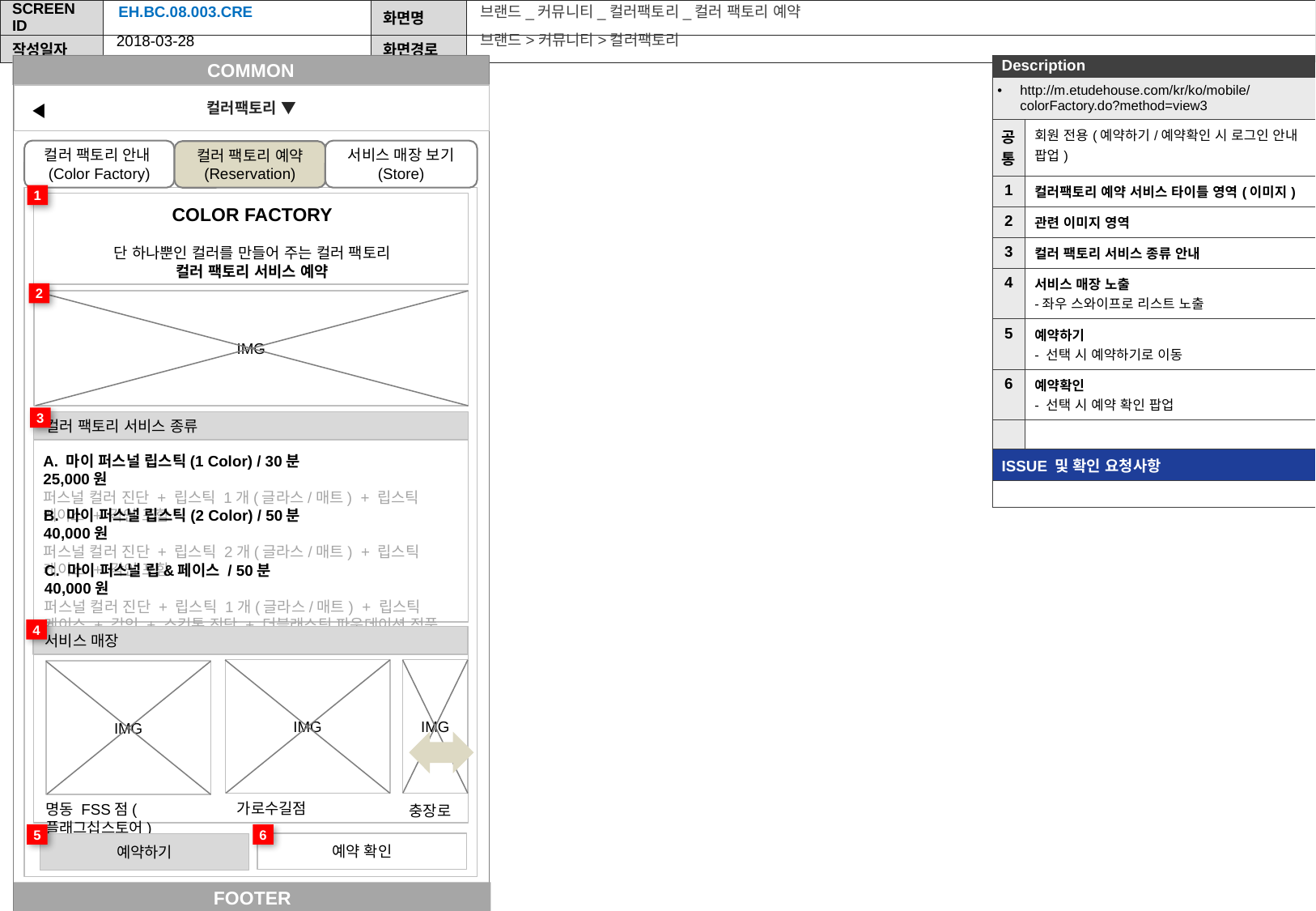

EH.BC.08.003.CRE
브랜드_커뮤니티_컬러팩토리_컬러 팩토리 예약
브랜드>커뮤니티>컬러팩토리
2018-03-28
COMMON
| Description |  |
| --- | --- |
| http://m.etudehouse.com/kr/ko/mobile/colorFactory.do?method=view3 |  |
| 공통 | 회원 전용(예약하기/예약확인 시 로그인 안내 팝업) |
| 1 | 컬러팩토리 예약 서비스 타이틀 영역(이미지) |
| 2 | 관련 이미지 영역 |
| 3 | 컬러 팩토리 서비스 종류 안내 |
| 4 | 서비스 매장 노출 -좌우 스와이프로 리스트 노출 |
| 5 | 예약하기 - 선택 시 예약하기로 이동 |
| 6 | 예약확인 - 선택 시 예약 확인 팝업 |
|  |  |
| ISSUE 및 확인 요청사항 |  |
|  |  |

컬러팩토리 ▼
◀
컬러 팩토리 안내(Color Factory)
서비스 매장 보기
(Store)
컬러 팩토리 예약
(Reservation)
1

COLOR FACTORY

단 하나뿐인 컬러를 만들어 주는 컬러 팩토리
컬러 팩토리 서비스 예약
2
IMG
3
컬러 팩토리 서비스 종류

A. 마이 퍼스널 립스틱(1 Color) / 30분                            25,000원
퍼스널 컬러 진단 + 립스틱 1개(글라스/매트)  + 립스틱 케이스 + 각인 포함
B. 마이 퍼스널 립스틱(2 Color) / 50분                           40,000원
퍼스널 컬러 진단 + 립스틱 2개(글라스/매트)  + 립스틱 케이스 + 각인 포함
C. 마이 퍼스널 립&페이스 / 50분                                  40,000원
퍼스널 컬러 진단 + 립스틱 1개(글라스/매트)  + 립스틱 케이스 + 각인 + 스킨톤 진단 + 더블래스팅 파운데이션 정품 포함
4
서비스 매장

IMG
IMG
IMG

가로수길점
명동 FSS점(플래그십스토어)
충장로
5
6
예약 확인
예약하기
FOOTER
FOOTER